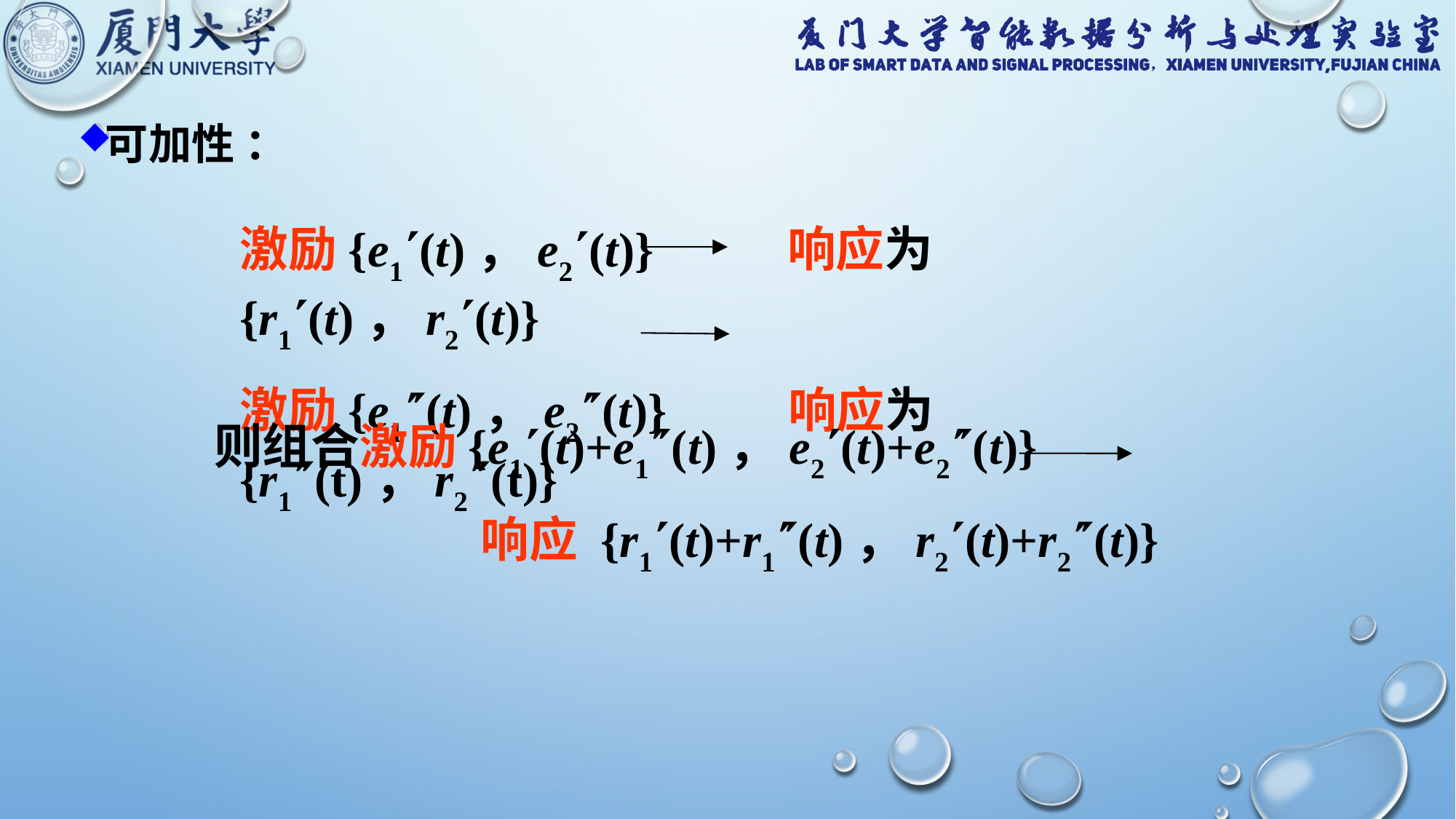

可加性 ：
激励{e1′(t)，e2′(t)}          响应为{r1′(t)，r2′(t)}
激励{e1″(t)，e2″(t)}         响应为{r1″(t)，r2″(t)}

则组合激励{e1′(t)+e1″(t)，e2′(t)+e2″(t)}
                       响应 {r1′(t)+r1″(t)，r2′(t)+r2″(t)}

57